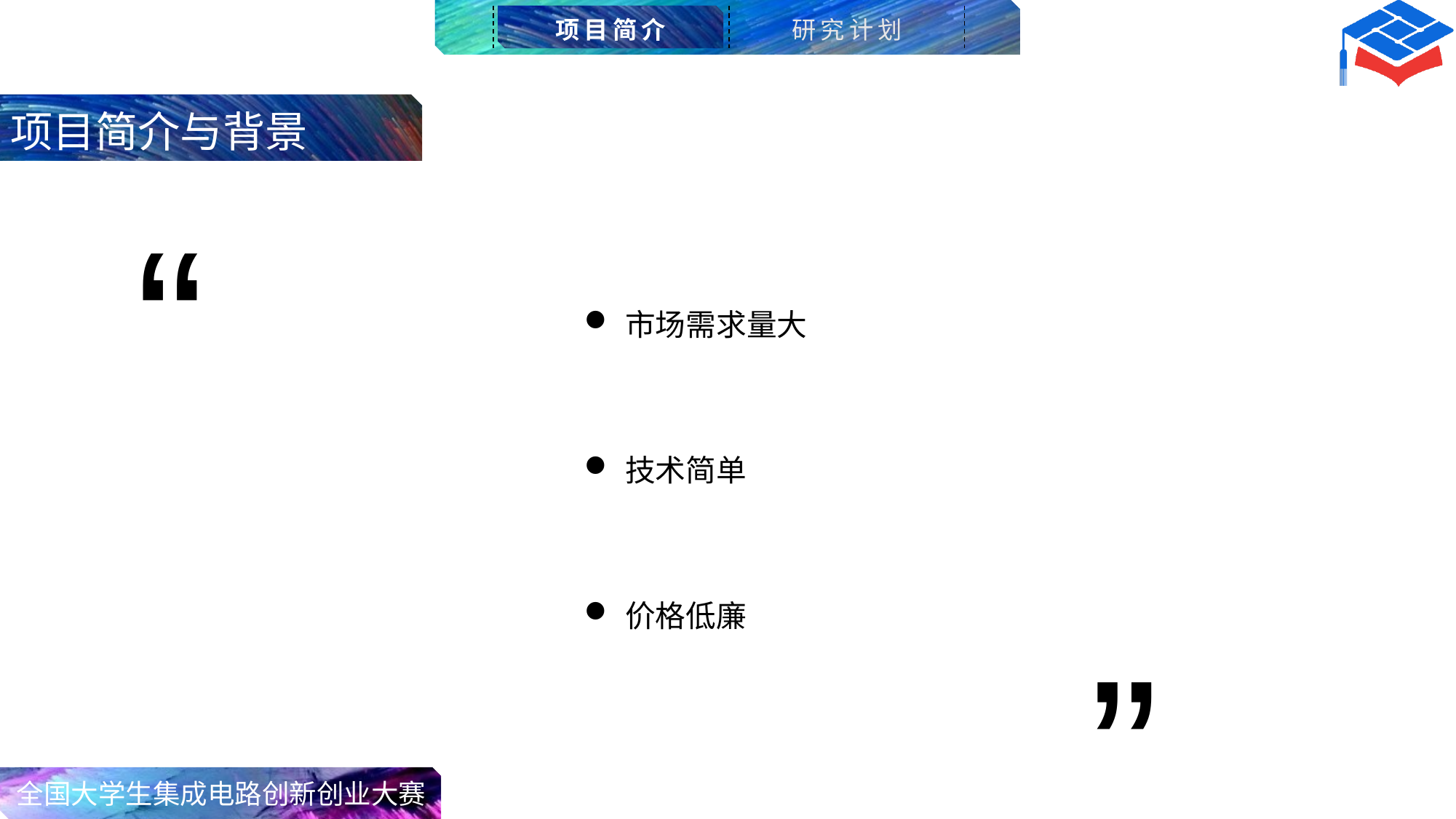

项目简介
研究计划
项目简介与背景
“
市场需求量大

技术简单

价格低廉
”
全国大学生集成电路创新创业大赛